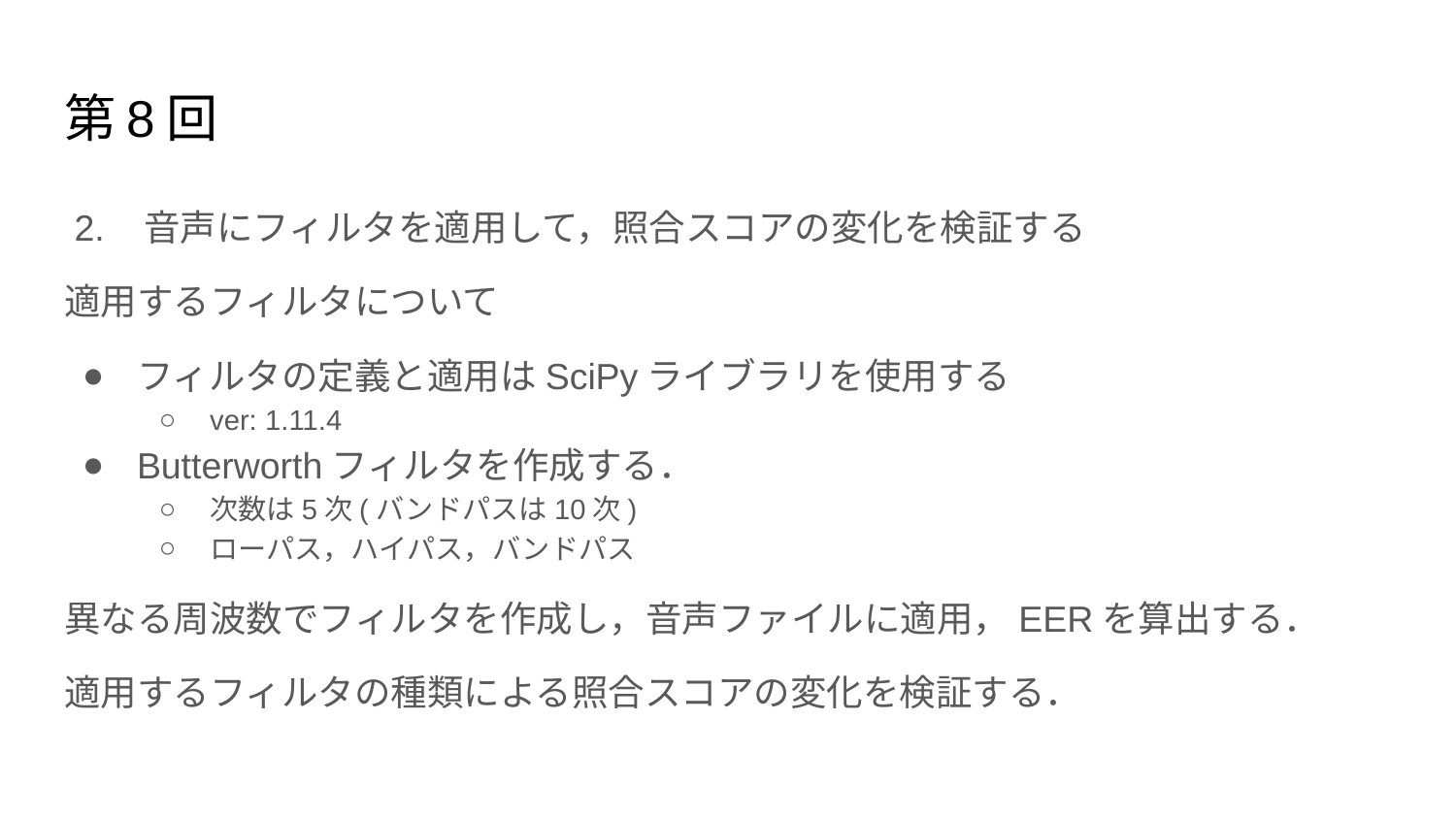

# 第8回
 2.   音声にフィルタを適用して，照合スコアの変化を検証する
適用するフィルタについて
フィルタの定義と適用はSciPyライブラリを使用する
ver: 1.11.4
Butterworthフィルタを作成する．
次数は5次(バンドパスは10次)
ローパス，ハイパス，バンドパス
異なる周波数でフィルタを作成し，音声ファイルに適用，EERを算出する．
適用するフィルタの種類による照合スコアの変化を検証する．